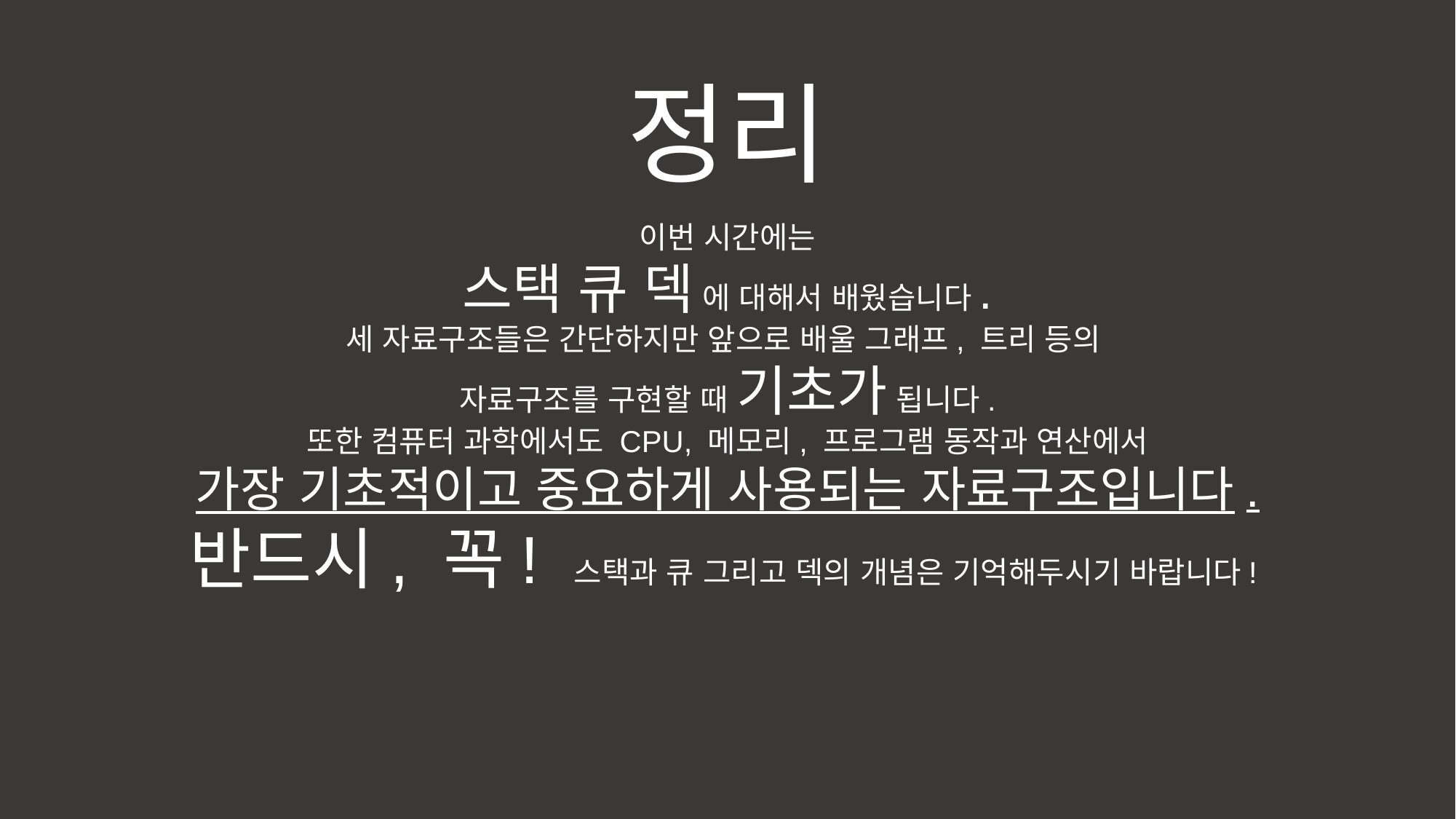

정리
이번 시간에는
스택 큐 덱 에 대해서 배웠습니다.
세 자료구조들은 간단하지만 앞으로 배울 그래프, 트리 등의
자료구조를 구현할 때 기초가 됩니다.
또한 컴퓨터 과학에서도 CPU, 메모리, 프로그램 동작과 연산에서
가장 기초적이고 중요하게 사용되는 자료구조입니다.
반드시, 꼭! 스택과 큐 그리고 덱의 개념은 기억해두시기 바랍니다!